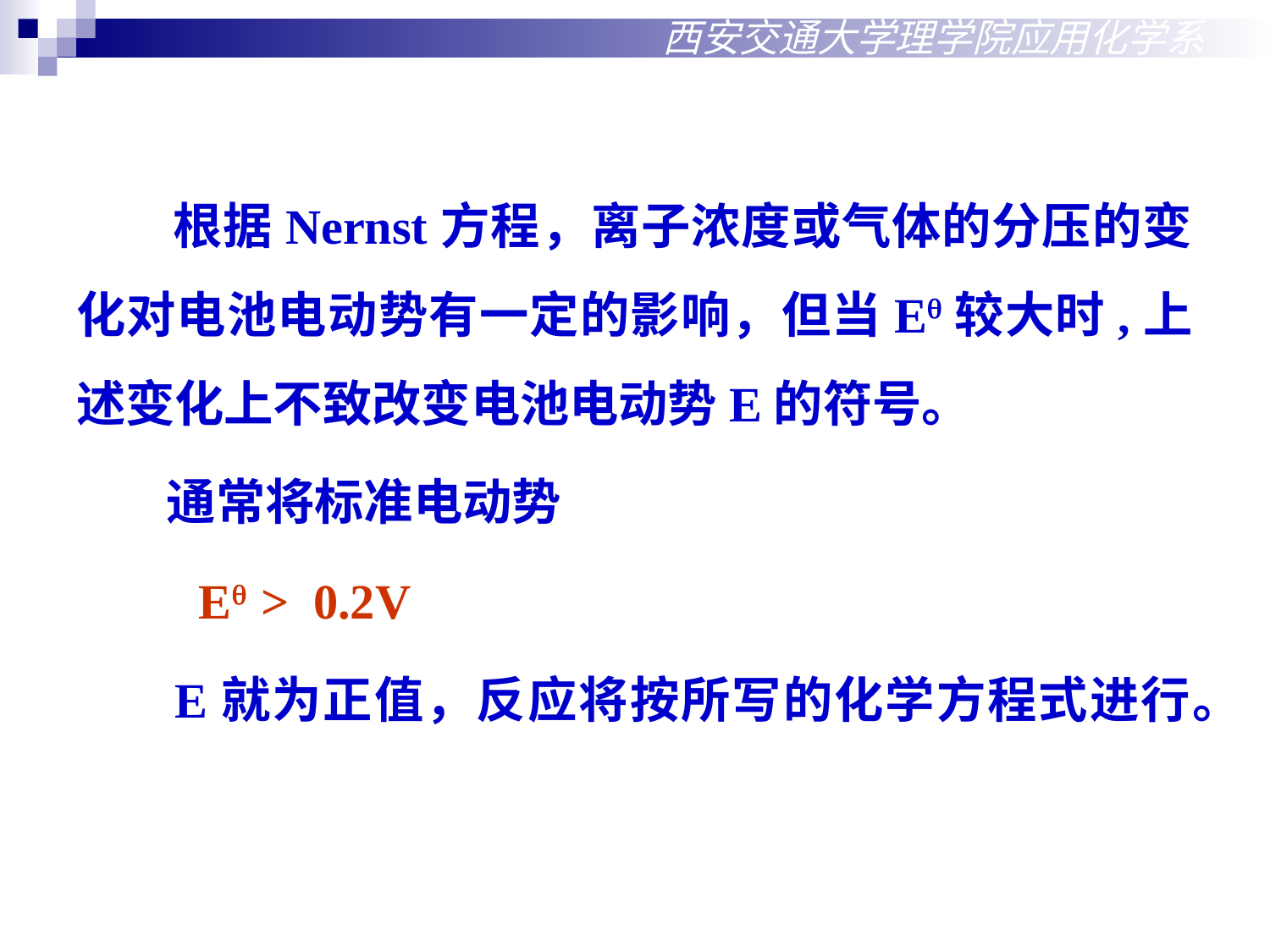

西安交通大学理学院应用化学系
       根据Nernst方程，离子浓度或气体的分压的变化对电池电动势有一定的影响，但当Eθ较大时,上述变化上不致改变电池电动势E的符号。
       通常将标准电动势
          Eθ  >  0.2V
       E就为正值，反应将按所写的化学方程式进行。